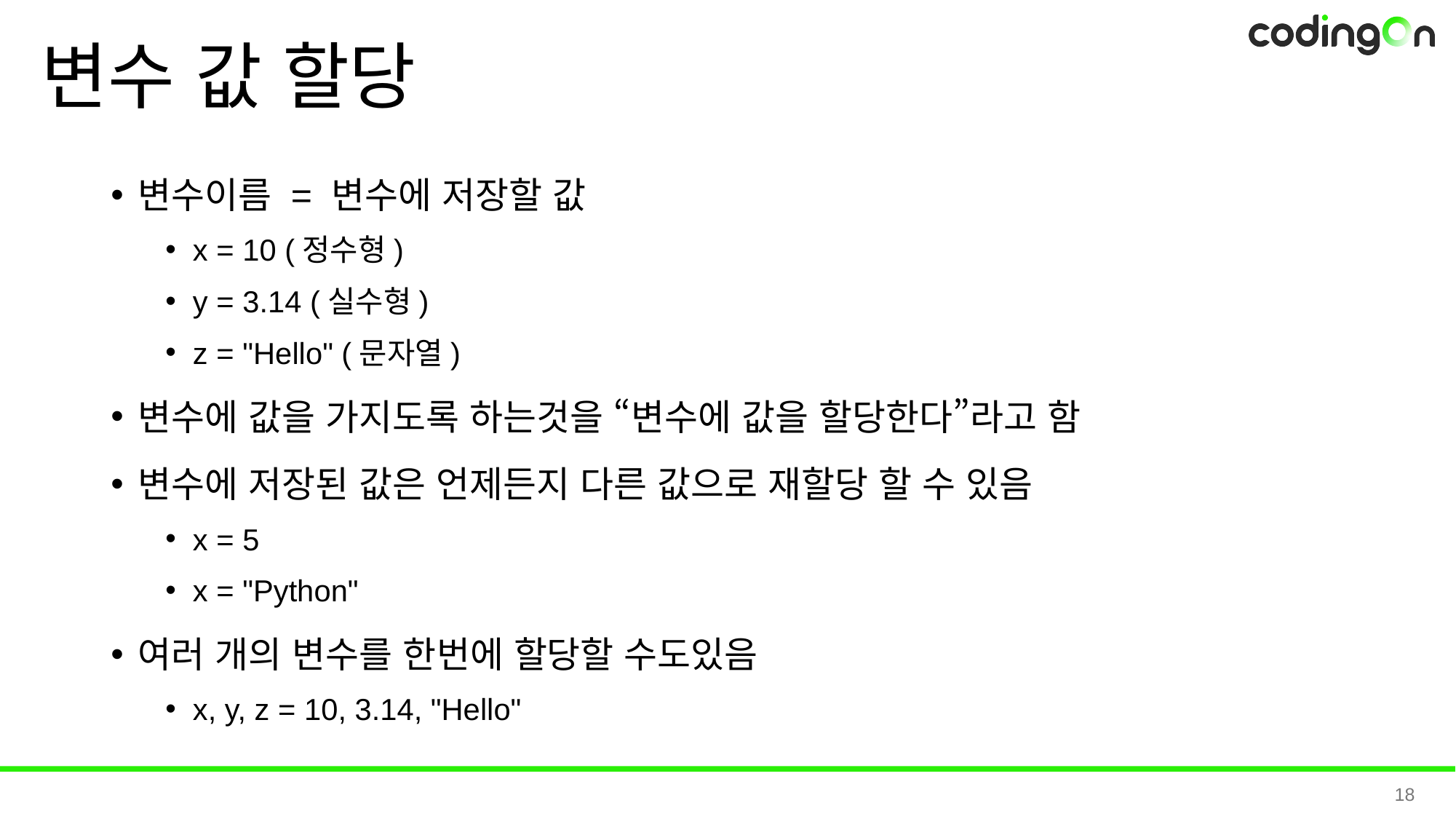

# 변수 값 할당
변수이름 = 변수에 저장할 값
x = 10 (정수형)
y = 3.14 (실수형)
z = "Hello" (문자열)
변수에 값을 가지도록 하는것을 “변수에 값을 할당한다”라고 함
변수에 저장된 값은 언제든지 다른 값으로 재할당 할 수 있음
x = 5
x = "Python"
여러 개의 변수를 한번에 할당할 수도있음
x, y, z = 10, 3.14, "Hello"
18